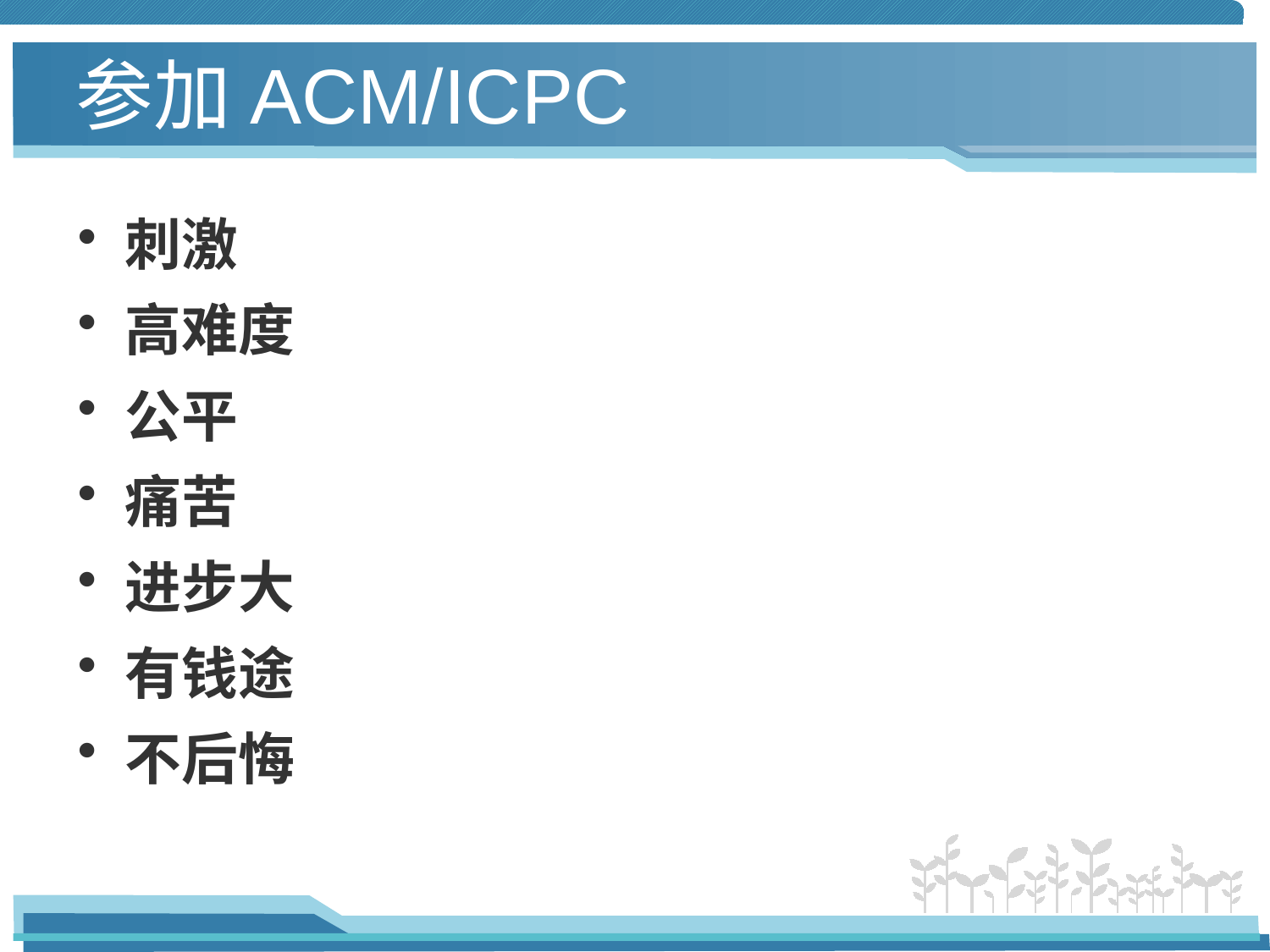

# 参加ACM/ICPC
刺激
高难度
公平
痛苦
进步大
有钱途
不后悔